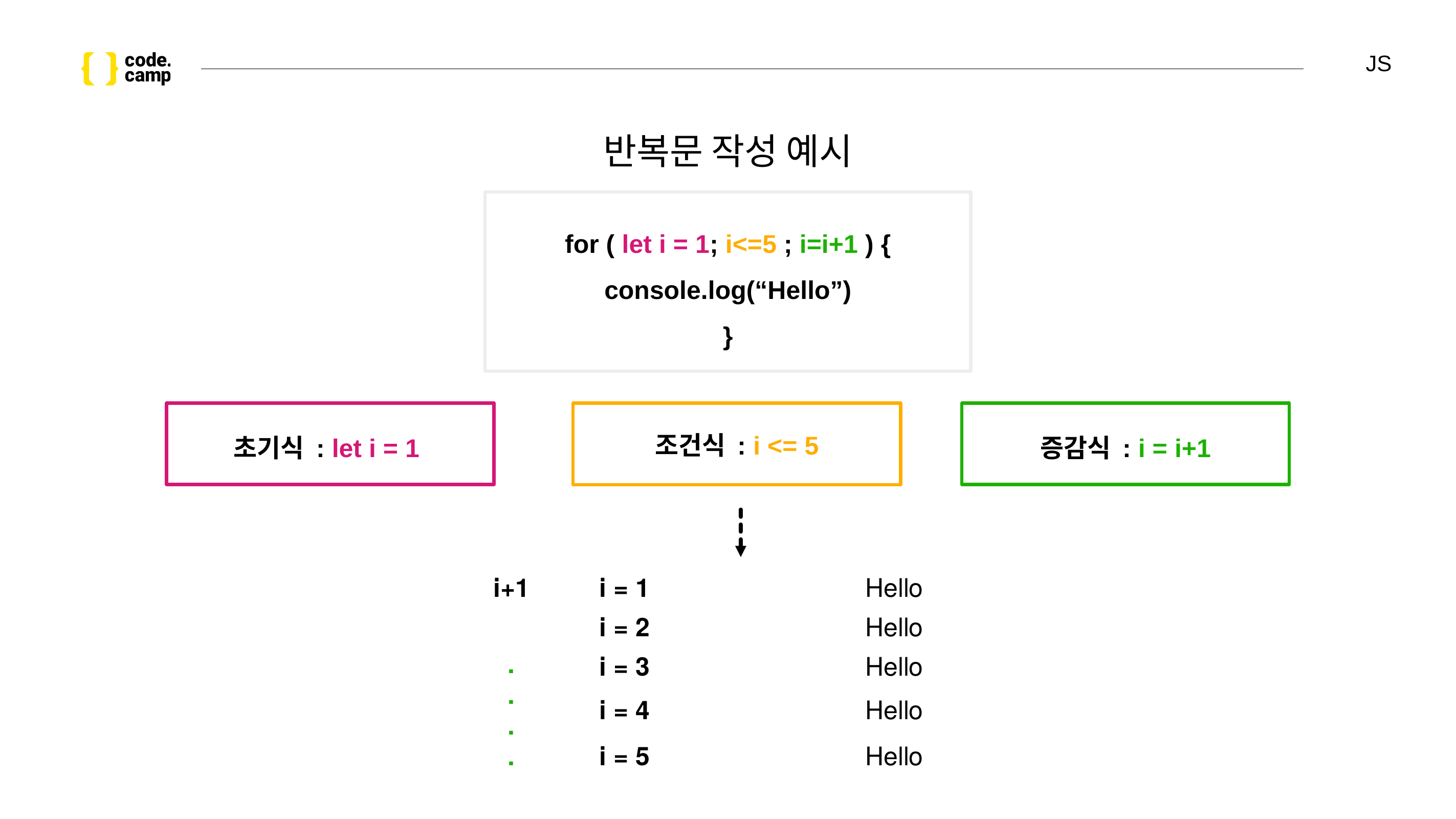

# JS

반복문 작성 예시

for ( let i = 1; i<=5 ; i=i+1 ) {
console.log(“Hello”)
}

조건식 : i <= 5
초기식 : let i = 1
증감식 : i = i+1

Hello
i+1
i = 1
Hello
i = 2
.
.
.
.
Hello
i = 3
Hello
i = 4
Hello
i = 5